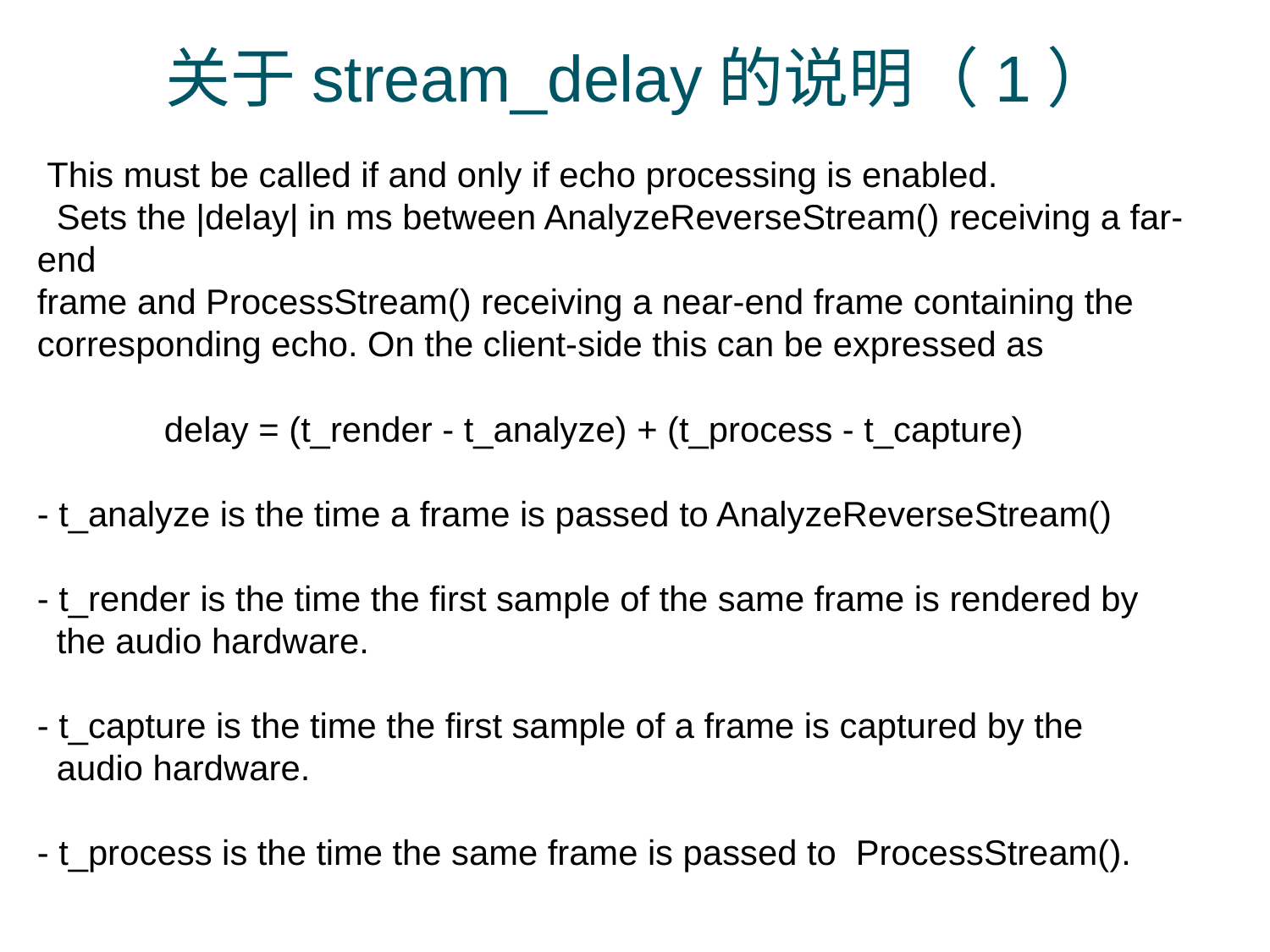

# 关于stream_delay的说明（1）
 This must be called if and only if echo processing is enabled.
  Sets the |delay| in ms between AnalyzeReverseStream() receiving a far-end
frame and ProcessStream() receiving a near-end frame containing the
corresponding echo. On the client-side this can be expressed as

	delay = (t_render - t_analyze) + (t_process - t_capture)

- t_analyze is the time a frame is passed to AnalyzeReverseStream()

- t_render is the time the first sample of the same frame is rendered by
  the audio hardware.

- t_capture is the time the first sample of a frame is captured by the
  audio hardware.

- t_process is the time the same frame is passed to  ProcessStream().